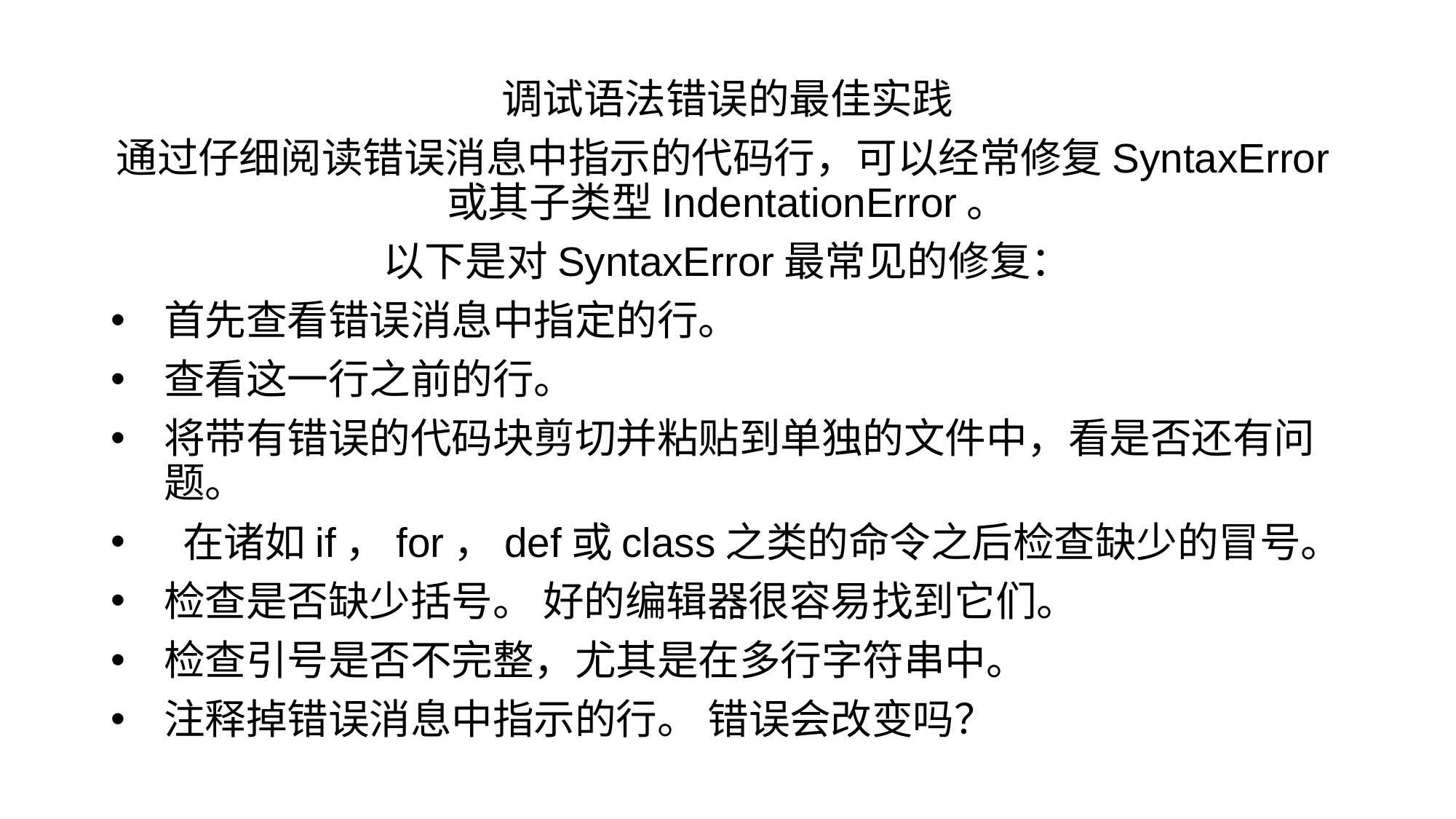

调试语法错误的最佳实践
通过仔细阅读错误消息中指示的代码行，可以经常修复SyntaxError或其子类型IndentationError。
以下是对SyntaxError最常见的修复：
首先查看错误消息中指定的行。
查看这一行之前的行。
将带有错误的代码块剪切并粘贴到单独的文件中，看是否还有问题。
 在诸如if，for，def或class之类的命令之后检查缺少的冒号。
检查是否缺少括号。 好的编辑器很容易找到它们。
检查引号是否不完整，尤其是在多行字符串中。
注释掉错误消息中指示的行。 错误会改变吗？